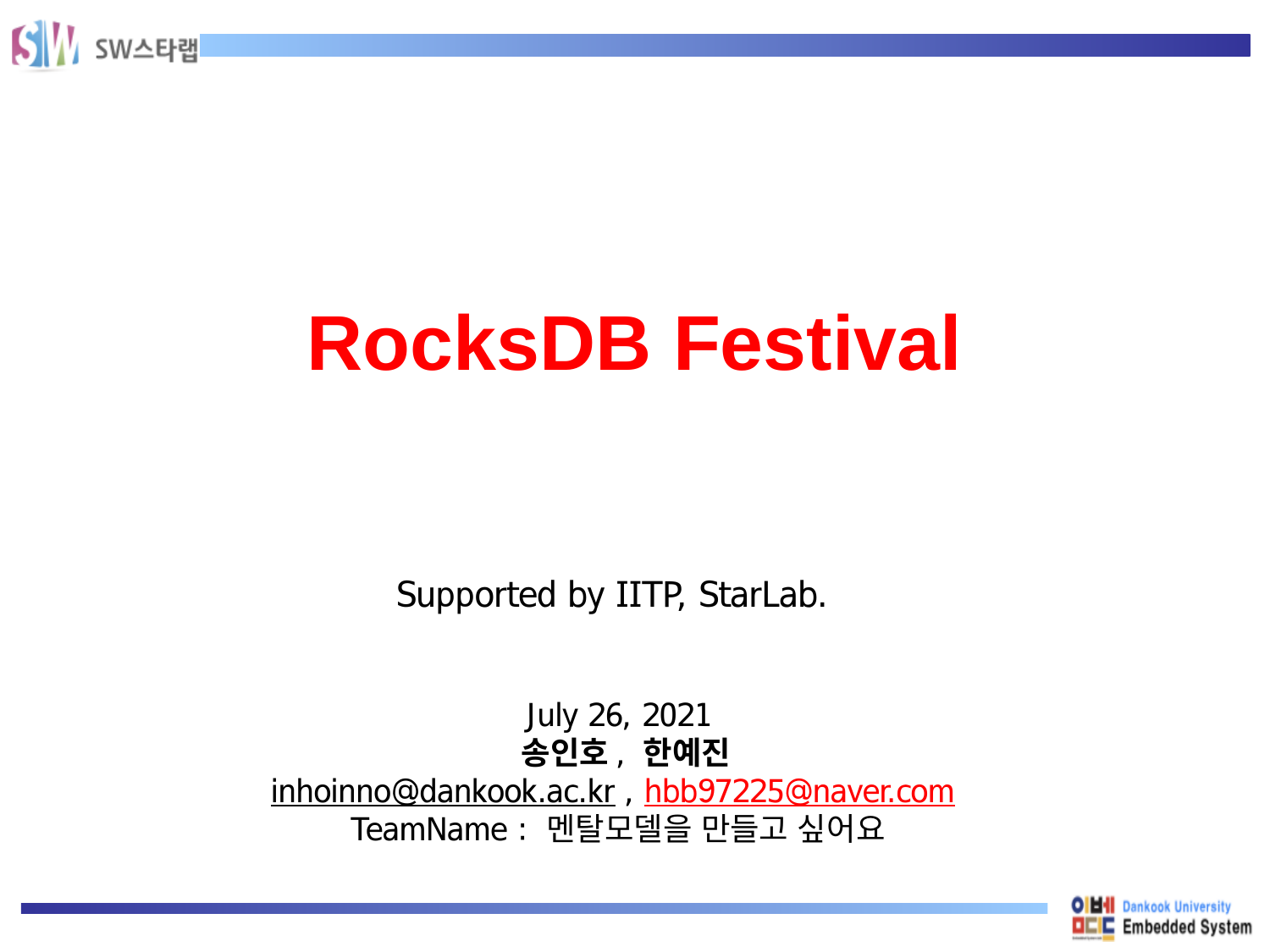

# RocksDB Festival
Supported by IITP, StarLab.

July 26, 2021
 송인호, 한예진
inhoinno@dankook.ac.kr , hbb97225@naver.com
TeamName : 멘탈모델을 만들고 싶어요